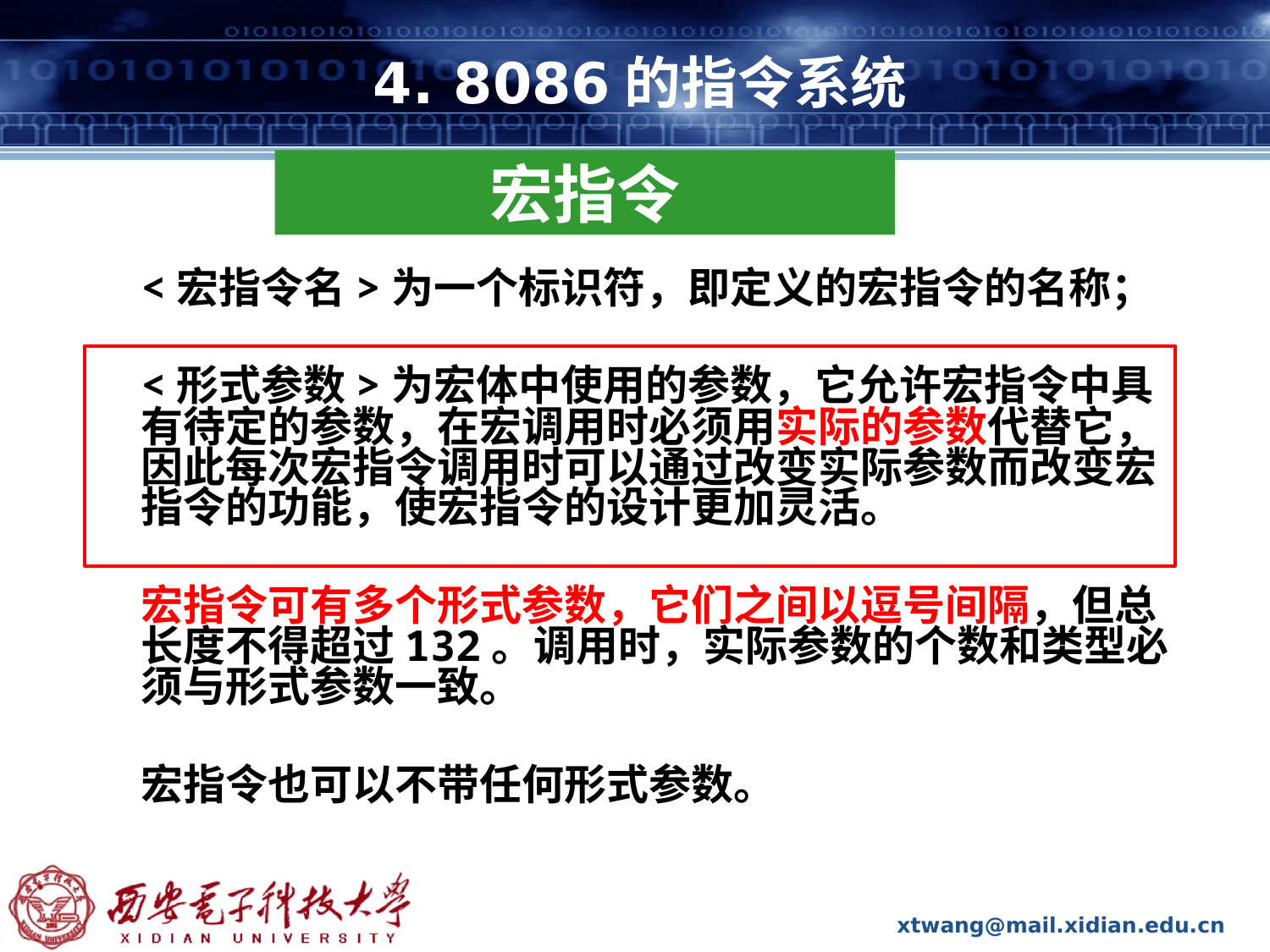

# 4. 8086的指令系统
宏指令
<宏指令名>为一个标识符，即定义的宏指令的名称；

<形式参数>为宏体中使用的参数，它允许宏指令中具有待定的参数，在宏调用时必须用实际的参数代替它，因此每次宏指令调用时可以通过改变实际参数而改变宏指令的功能，使宏指令的设计更加灵活。

宏指令可有多个形式参数，它们之间以逗号间隔，但总长度不得超过132。调用时，实际参数的个数和类型必须与形式参数一致。

宏指令也可以不带任何形式参数。